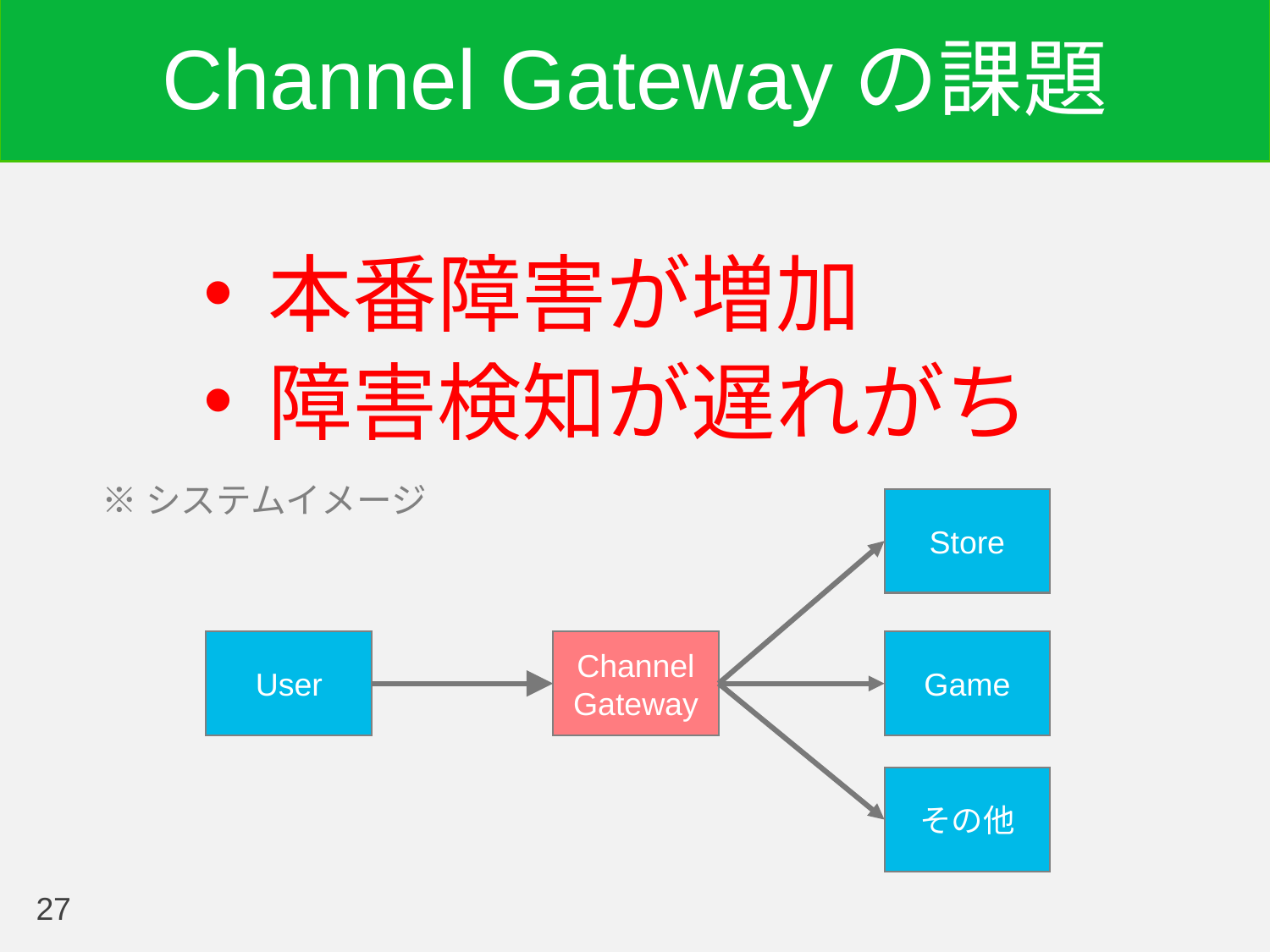

# Channel Gatewayの課題
本番障害が増加
障害検知が遅れがち
※システムイメージ
Store
User
Channel
Gateway
Game
その他
27